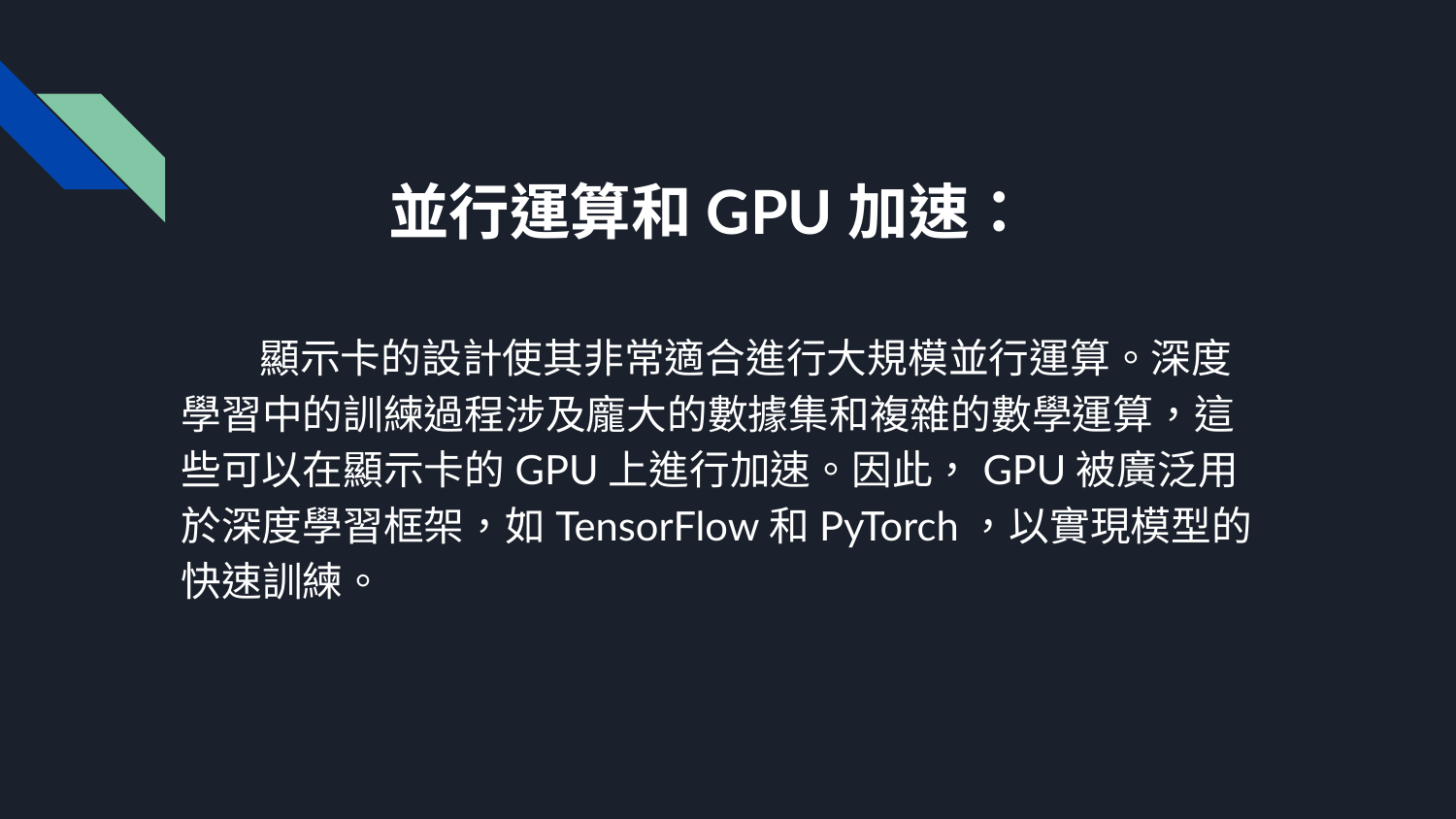

並行運算和GPU加速：

顯示卡的設計使其非常適合進行大規模並行運算。深度學習中的訓練過程涉及龐大的數據集和複雜的數學運算，這些可以在顯示卡的GPU上進行加速。因此，GPU被廣泛用於深度學習框架，如TensorFlow和PyTorch，以實現模型的快速訓練。